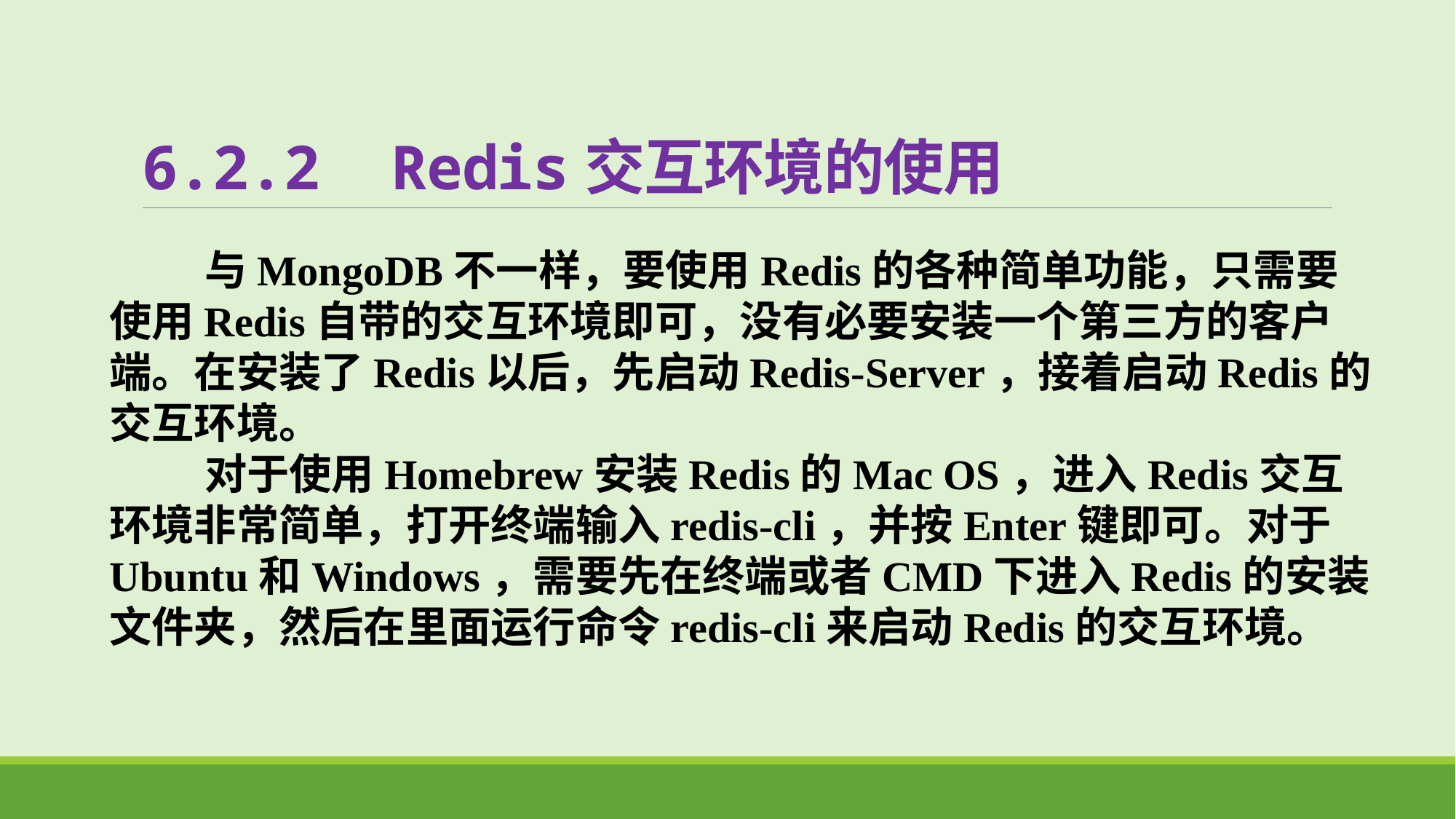

# 6.2.2  Redis交互环境的使用
      与MongoDB不一样，要使用Redis的各种简单功能，只需要使用Redis自带的交互环境即可，没有必要安装一个第三方的客户端。在安装了Redis以后，先启动Redis-Server，接着启动Redis的交互环境。
      对于使用Homebrew安装Redis的Mac OS，进入Redis交互环境非常简单，打开终端输入redis-cli，并按Enter键即可。对于Ubuntu和Windows，需要先在终端或者CMD下进入Redis的安装文件夹，然后在里面运行命令redis-cli来启动Redis的交互环境。